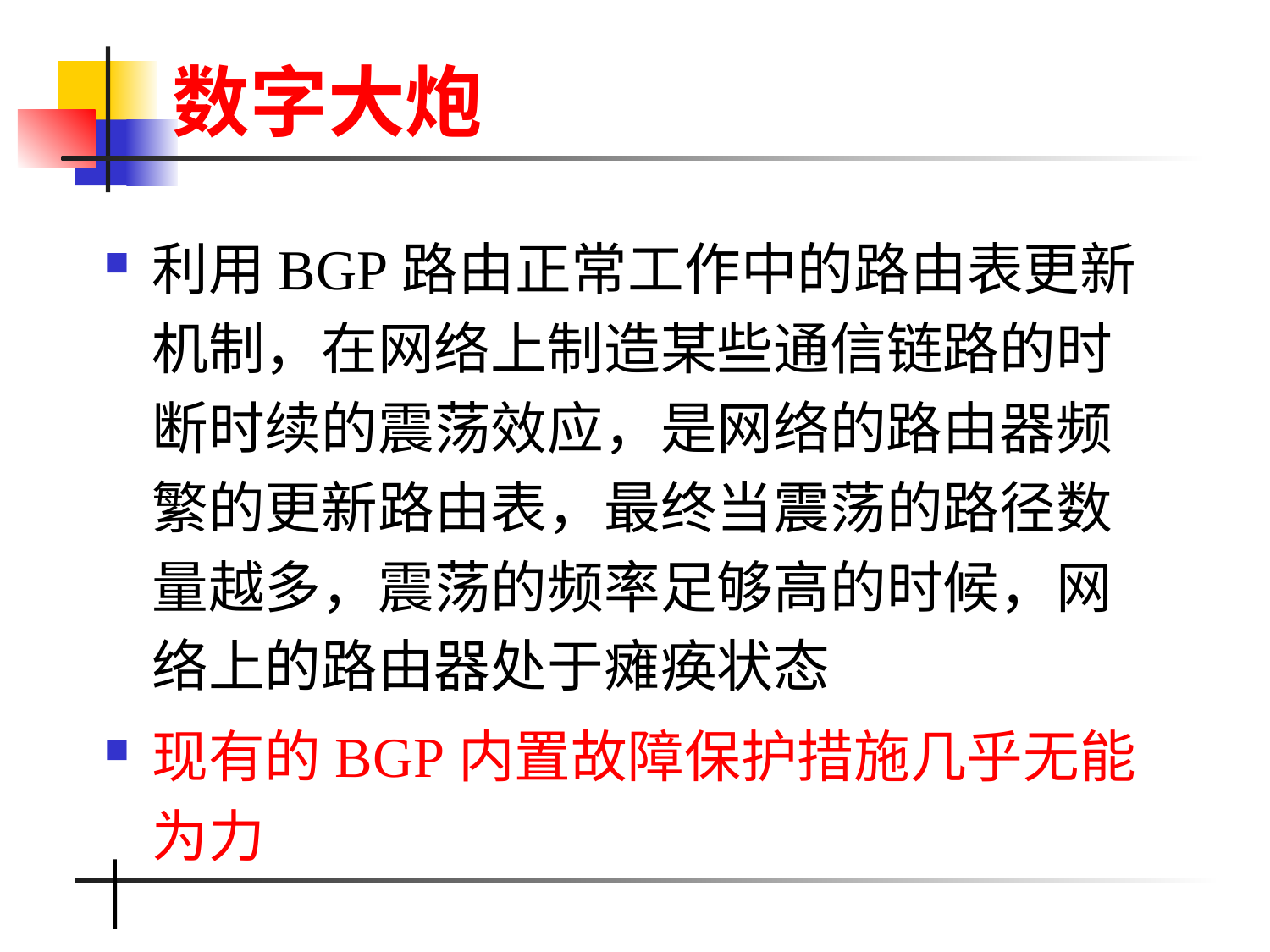

# 数字大炮
利用BGP路由正常工作中的路由表更新机制，在网络上制造某些通信链路的时断时续的震荡效应，是网络的路由器频繁的更新路由表，最终当震荡的路径数量越多，震荡的频率足够高的时候，网络上的路由器处于瘫痪状态
现有的BGP内置故障保护措施几乎无能为力